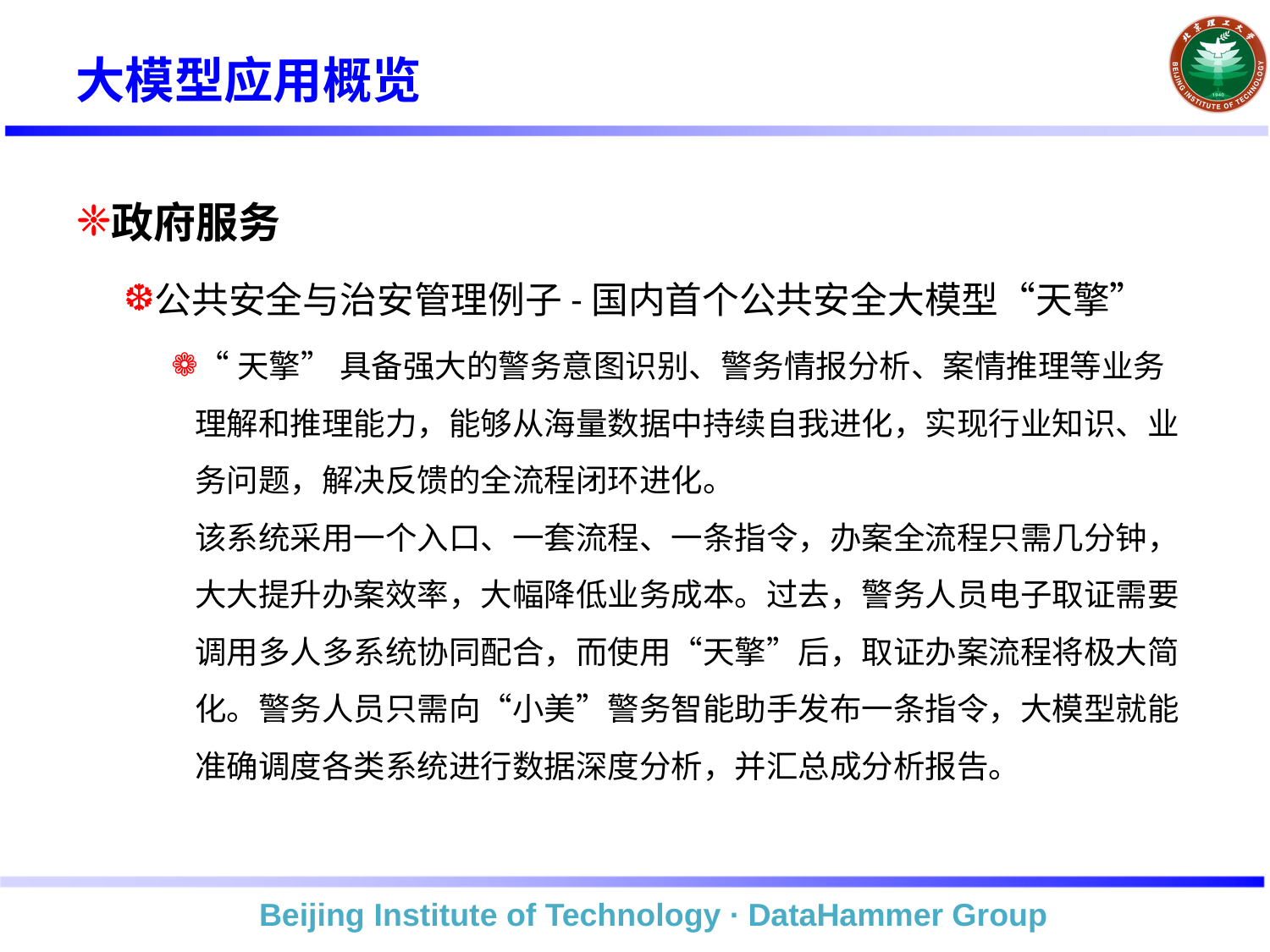

# 大模型应用概览
政府服务
公共安全与治安管理例子-国内首个公共安全大模型“天擎”
“天擎” 具备强大的警务意图识别、警务情报分析、案情推理等业务理解和推理能力，能够从海量数据中持续自我进化，实现行业知识、业务问题，解决反馈的全流程闭环进化。
该系统采用一个入口、一套流程、一条指令，办案全流程只需几分钟，大大提升办案效率，大幅降低业务成本。过去，警务人员电子取证需要调用多人多系统协同配合，而使用“天擎”后，取证办案流程将极大简化。警务人员只需向“小美”警务智能助手发布一条指令，大模型就能准确调度各类系统进行数据深度分析，并汇总成分析报告。